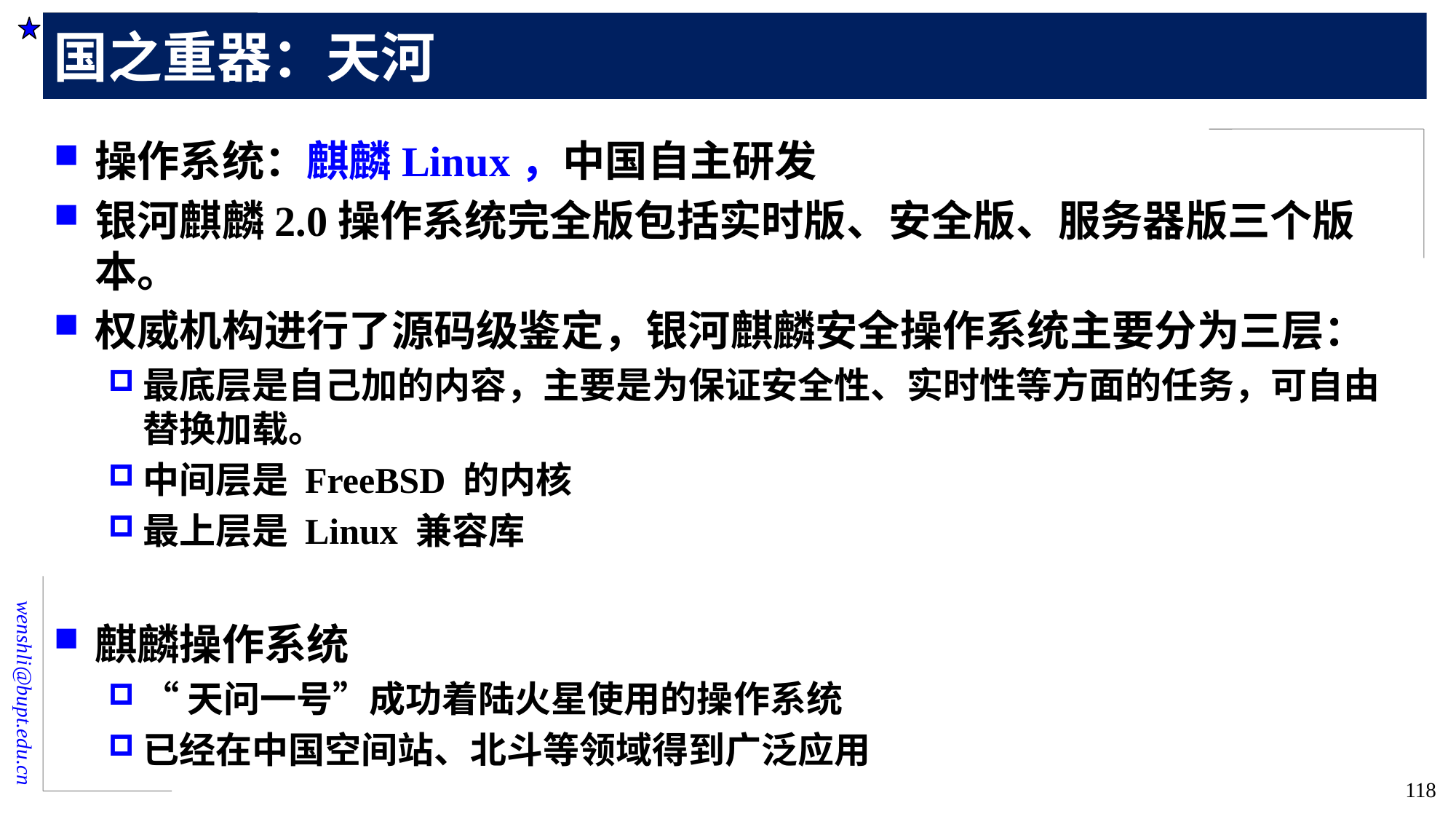

# 国之重器：天河
操作系统：麒麟Linux，中国自主研发
银河麒麟2.0操作系统完全版包括实时版、安全版、服务器版三个版本。
权威机构进行了源码级鉴定，银河麒麟安全操作系统主要分为三层：
最底层是自己加的内容，主要是为保证安全性、实时性等方面的任务，可自由替换加载。
中间层是 FreeBSD 的内核
最上层是 Linux 兼容库

麒麟操作系统
“天问一号”成功着陆火星使用的操作系统
已经在中国空间站、北斗等领域得到广泛应用

118